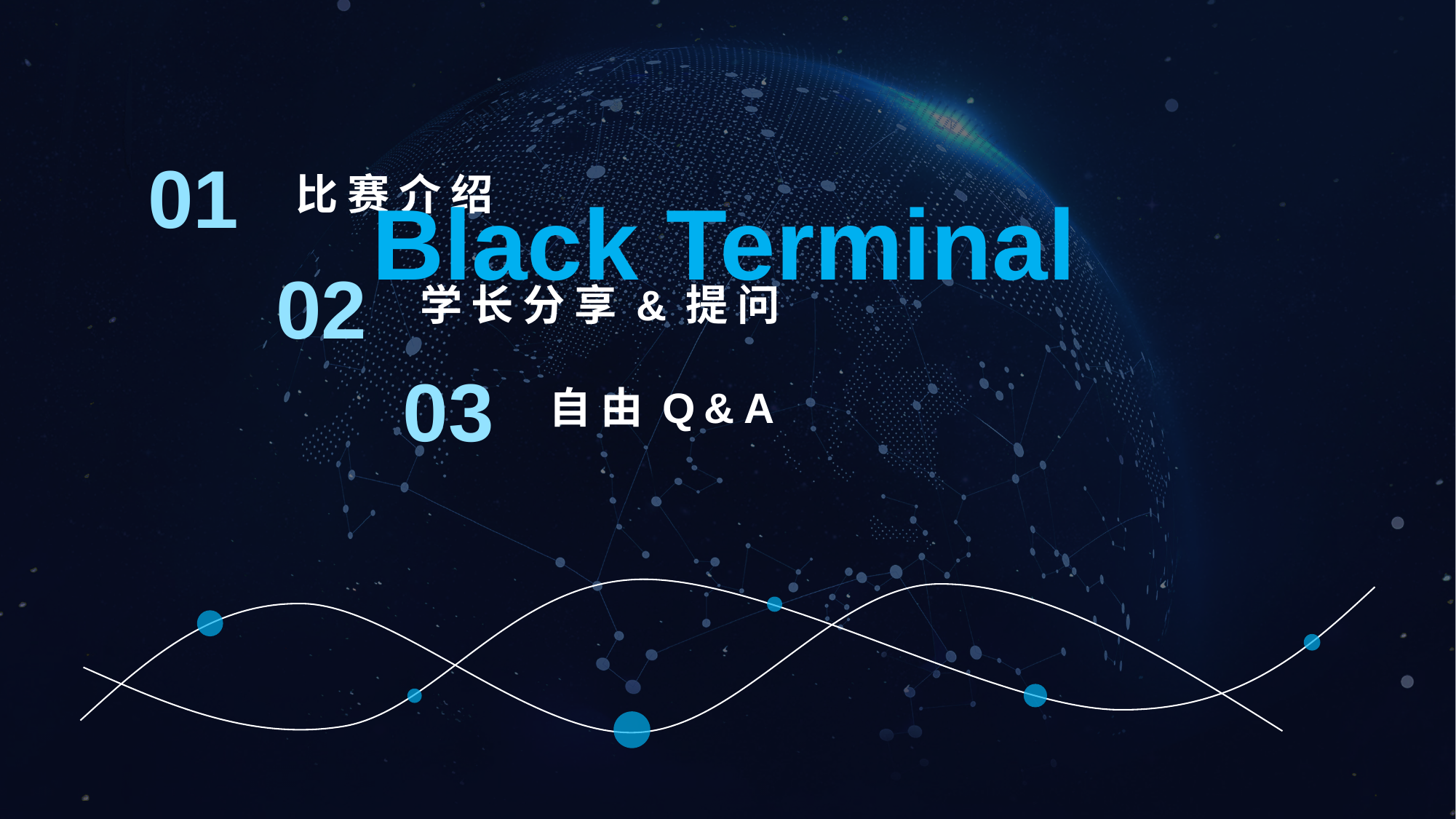

01
# 比赛介绍
Black Terminal
02
学长分享&提问
CONTENTS
03
自由Q&A